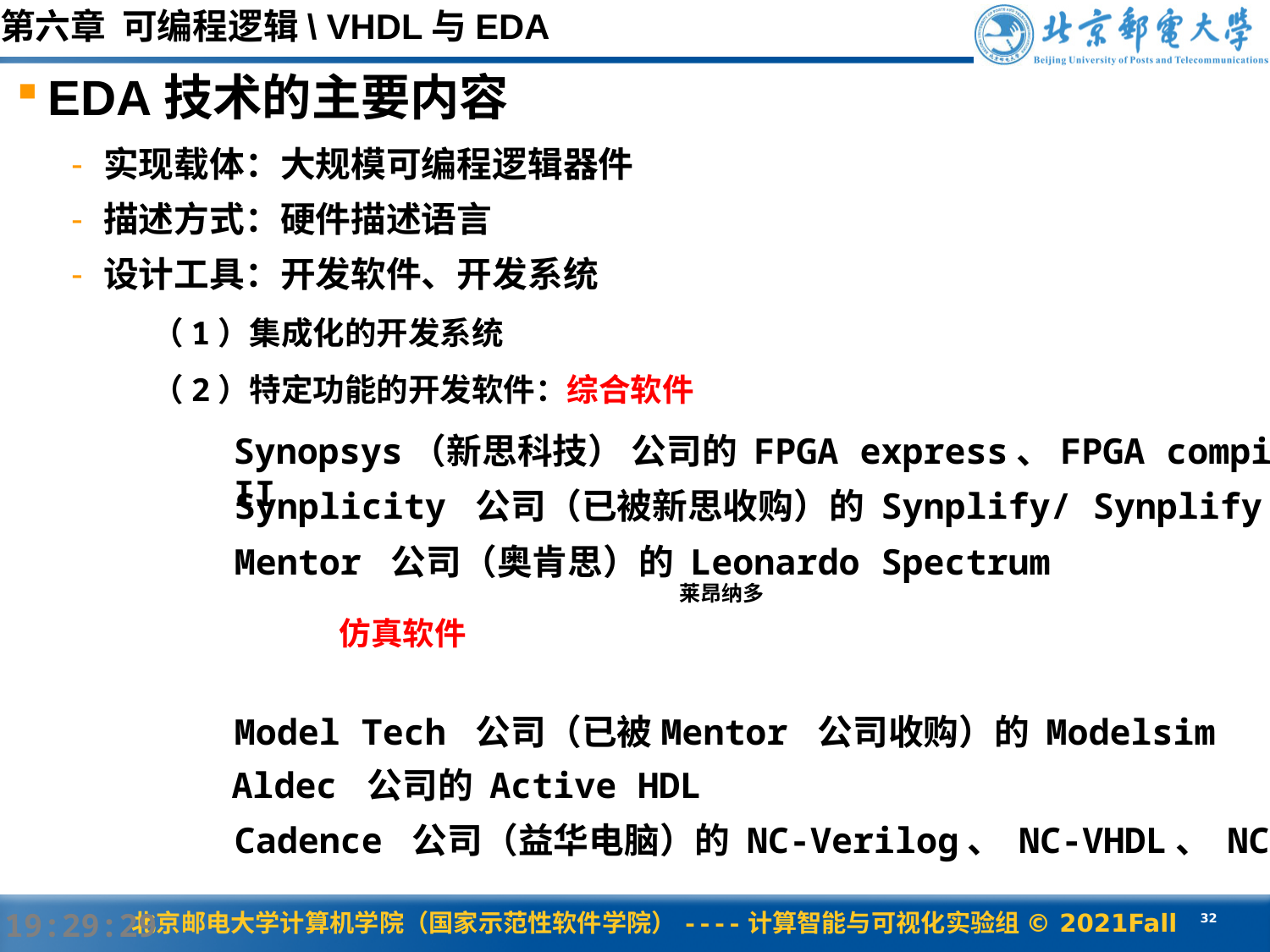

第六章  可编程逻辑\ VHDL与EDA
EDA技术的主要内容
实现载体：大规模可编程逻辑器件
描述方式：硬件描述语言
设计工具：开发软件、开发系统

（1）集成化的开发系统
（2）特定功能的开发软件：综合软件

                         仿真软件
Synopsys（新思科技） 公司的 FPGA express、FPGA compiler II
Synplicity 公司（已被新思收购）的 Synplify/ Synplify Pro
Mentor 公司（奥肯思）的 Leonardo Spectrum
莱昂纳多
Model Tech 公司（已被Mentor 公司收购）的 Modelsim
Aldec 公司的 Active HDL
Cadence 公司（益华电脑）的 NC-Verilog、 NC-VHDL、 NC-SIM
#